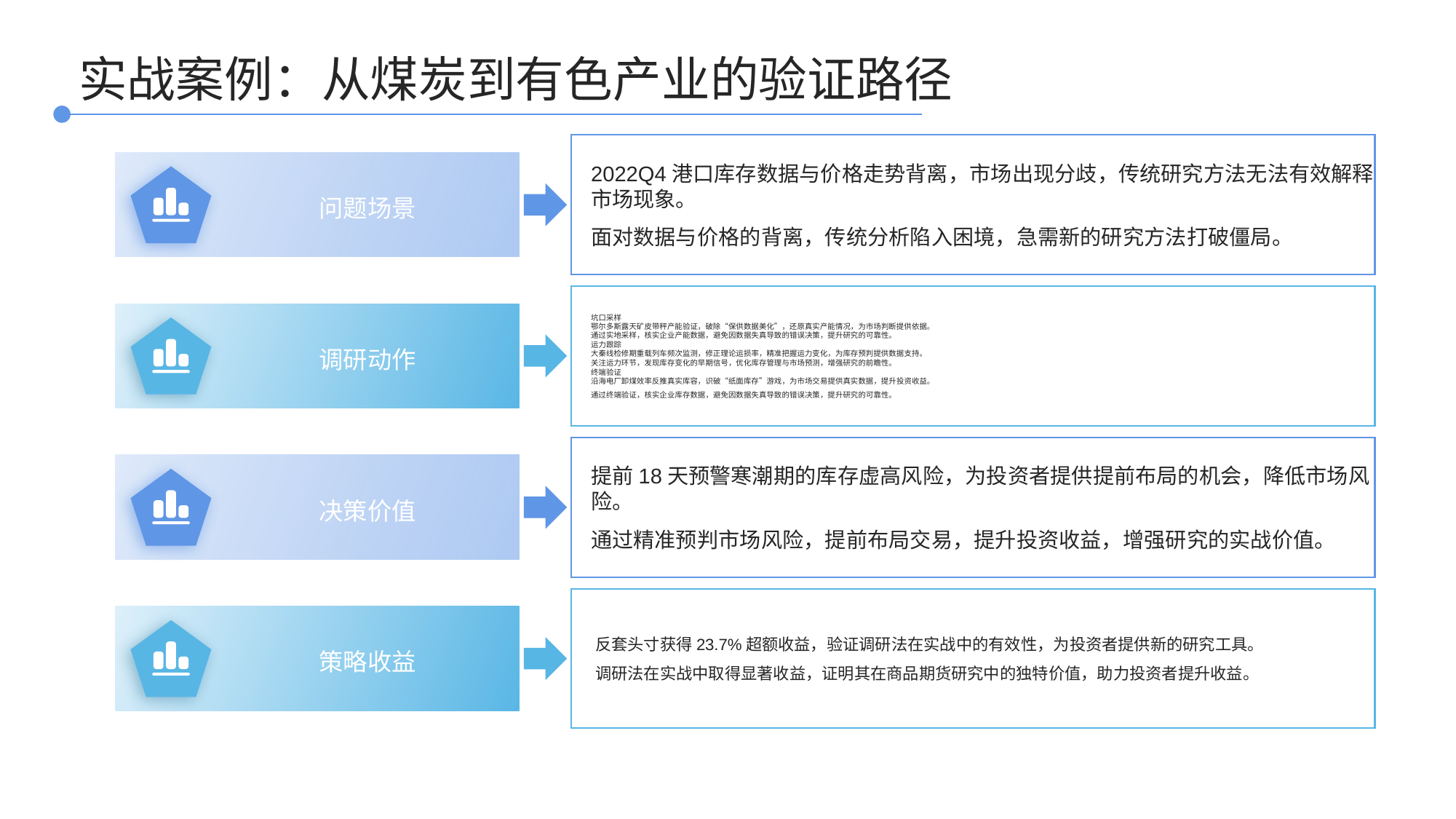

实战案例：从煤炭到有色产业的验证路径

2022Q4港口库存数据与价格走势背离，市场出现分歧，传统研究方法无法有效解释市场现象。
面对数据与价格的背离，传统分析陷入困境，急需新的研究方法打破僵局。

问题场景

坑口采样
鄂尔多斯露天矿皮带秤产能验证，破除“保供数据美化”，还原真实产能情况，为市场判断提供依据。
通过实地采样，核实企业产能数据，避免因数据失真导致的错误决策，提升研究的可靠性。
运力跟踪
大秦线检修期重载列车频次监测，修正理论运损率，精准把握运力变化，为库存预判提供数据支持。
关注运力环节，发现库存变化的早期信号，优化库存管理与市场预测，增强研究的前瞻性。
终端验证
沿海电厂卸煤效率反推真实库容，识破“纸面库存”游戏，为市场交易提供真实数据，提升投资收益。
通过终端验证，核实企业库存数据，避免因数据失真导致的错误决策，提升研究的可靠性。

调研动作

提前18天预警寒潮期的库存虚高风险，为投资者提供提前布局的机会，降低市场风险。
通过精准预判市场风险，提前布局交易，提升投资收益，增强研究的实战价值。

决策价值

反套头寸获得23.7%超额收益，验证调研法在实战中的有效性，为投资者提供新的研究工具。
调研法在实战中取得显著收益，证明其在商品期货研究中的独特价值，助力投资者提升收益。

策略收益